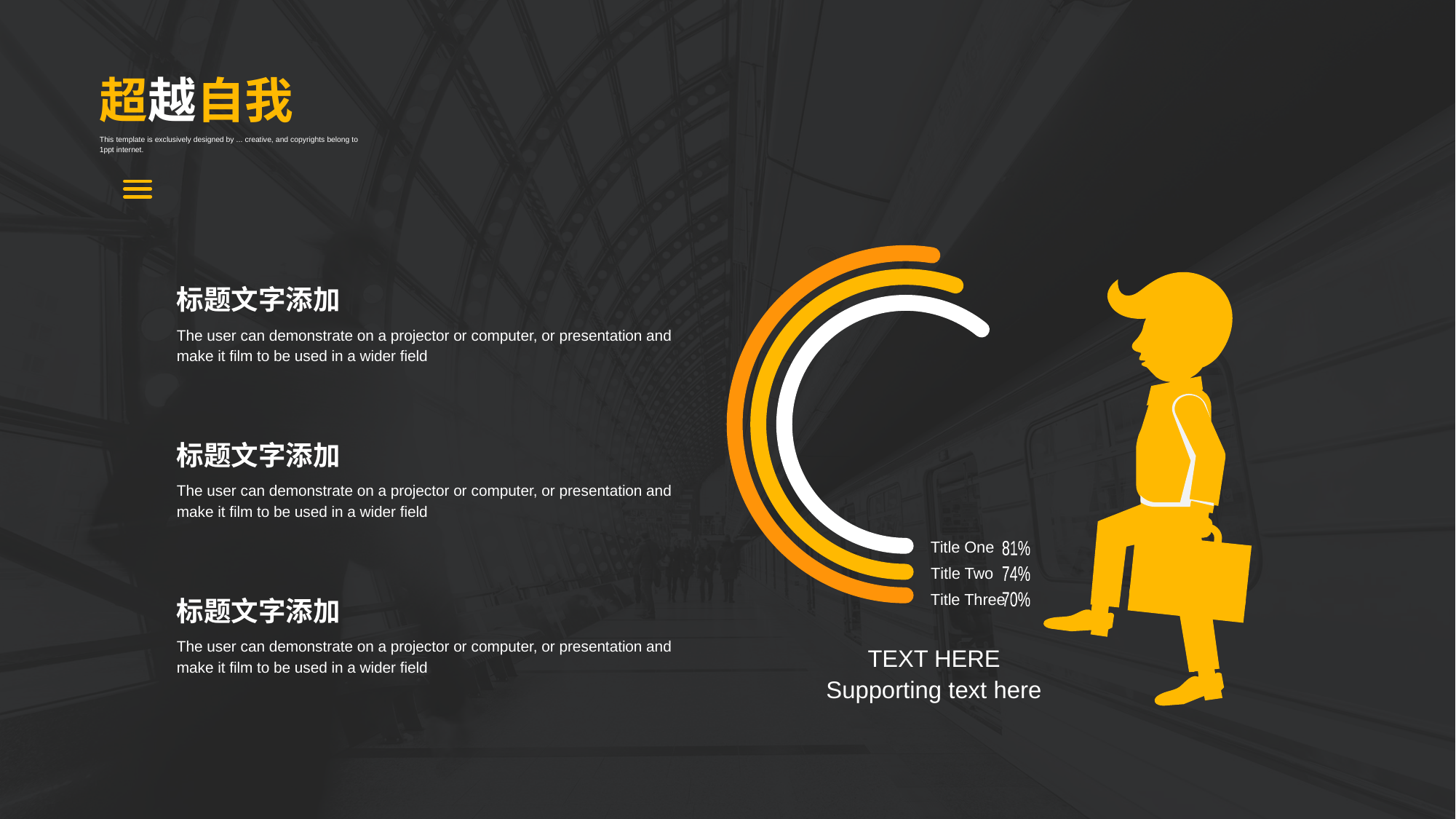

超越自我
This template is exclusively designed by ... creative, and copyrights belong to 1ppt internet.

Title One
81%
Title Two
74%
Title Three
70%
TEXT HERE
Supporting text here
标题文字添加
The user can demonstrate on a projector or computer, or presentation and make it film to be used in a wider field
标题文字添加
The user can demonstrate on a projector or computer, or presentation and make it film to be used in a wider field
标题文字添加
The user can demonstrate on a projector or computer, or presentation and make it film to be used in a wider field